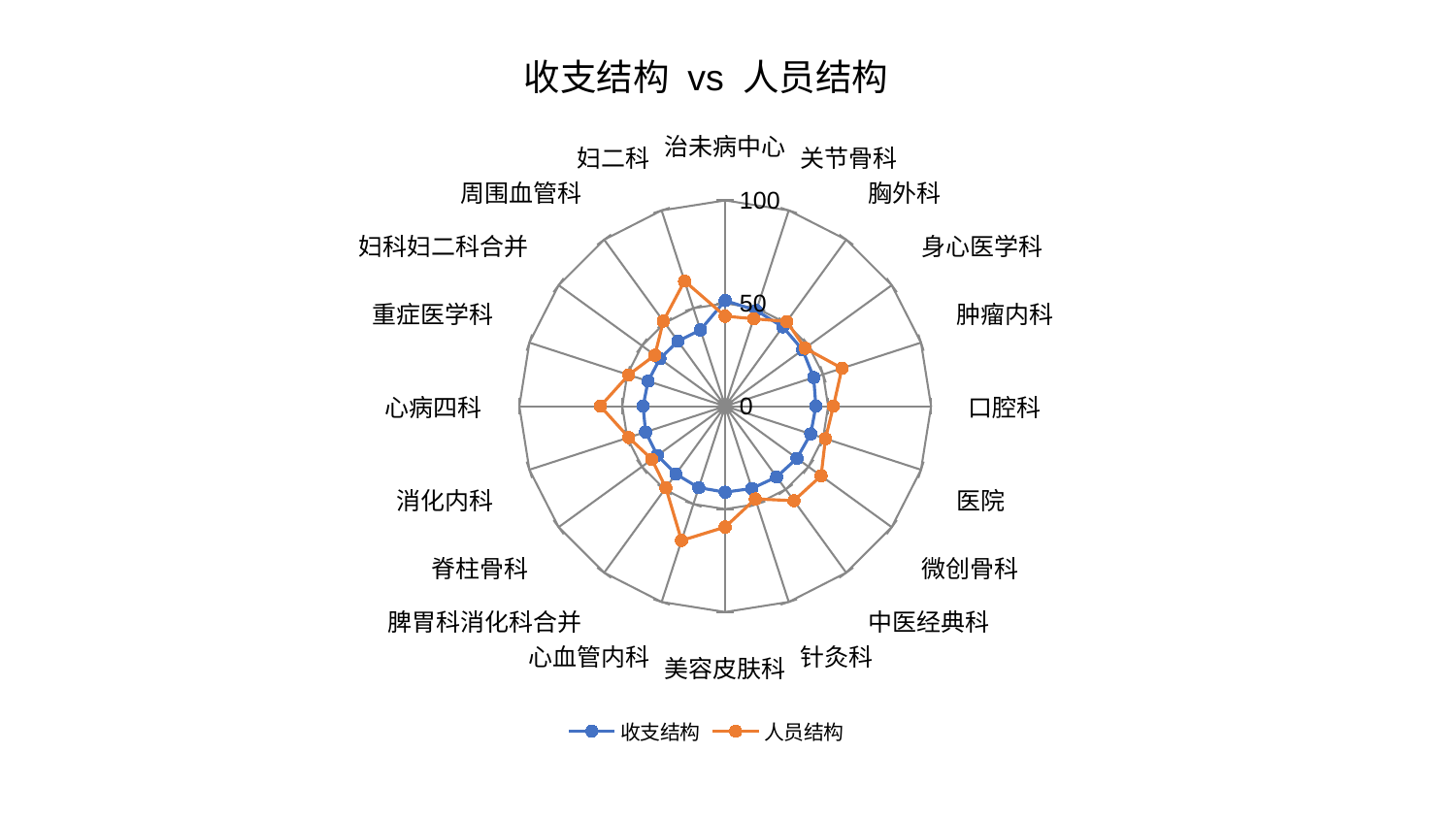

### Chart: 收支结构 vs 人员结构

| Category | 收支结构 | 人员结构 |
|---|---|---|
| 治未病中心 | 51.311366762523974 | 43.72387322377544 |
| 关节骨科 | 48.906790263278374 | 44.69594945397716 |
| 胸外科 | 47.63371159939549 | 50.890131992168854 |
| 身心医学科 | 46.52034463782929 | 47.96815541024838 |
| 肿瘤内科 | 45.200923717354605 | 59.65133300111872 |
| 口腔科 | 44.052628536907676 | 52.56137868796504 |
| 医院 | 43.68762524188362 | 51.21067439297351 |
| 微创骨科 | 43.11265094098896 | 57.592125064467545 |
| 中医经典科 | 42.52236389024496 | 56.776863513622786 |
| 针灸科 | 42.03839989803016 | 47.38960391361606 |
| 美容皮肤科 | 41.77834987272324 | 58.71924187054746 |
| 心血管内科 | 41.63336353612852 | 68.61442212244741 |
| 脾胃科消化科合并 | 40.77159323755222 | 49.05005901707866 |
| 脊柱骨科 | 40.70756443753786 | 44.002027955408934 |
| 消化内科 | 40.65274471184217 | 49.27566694471093 |
| 心病四科 | 39.89864131983746 | 60.633085401576444 |
| 重症医学科 | 39.378311785400065 | 49.3134774856039 |
| 妇科妇二科合并 | 39.222311797048775 | 42.2166043193697 |
| 周围血管科 | 39.06039160320163 | 51.10686376930078 |
| 妇二科 | 38.98765992384107 | 63.94935485272591 |
27